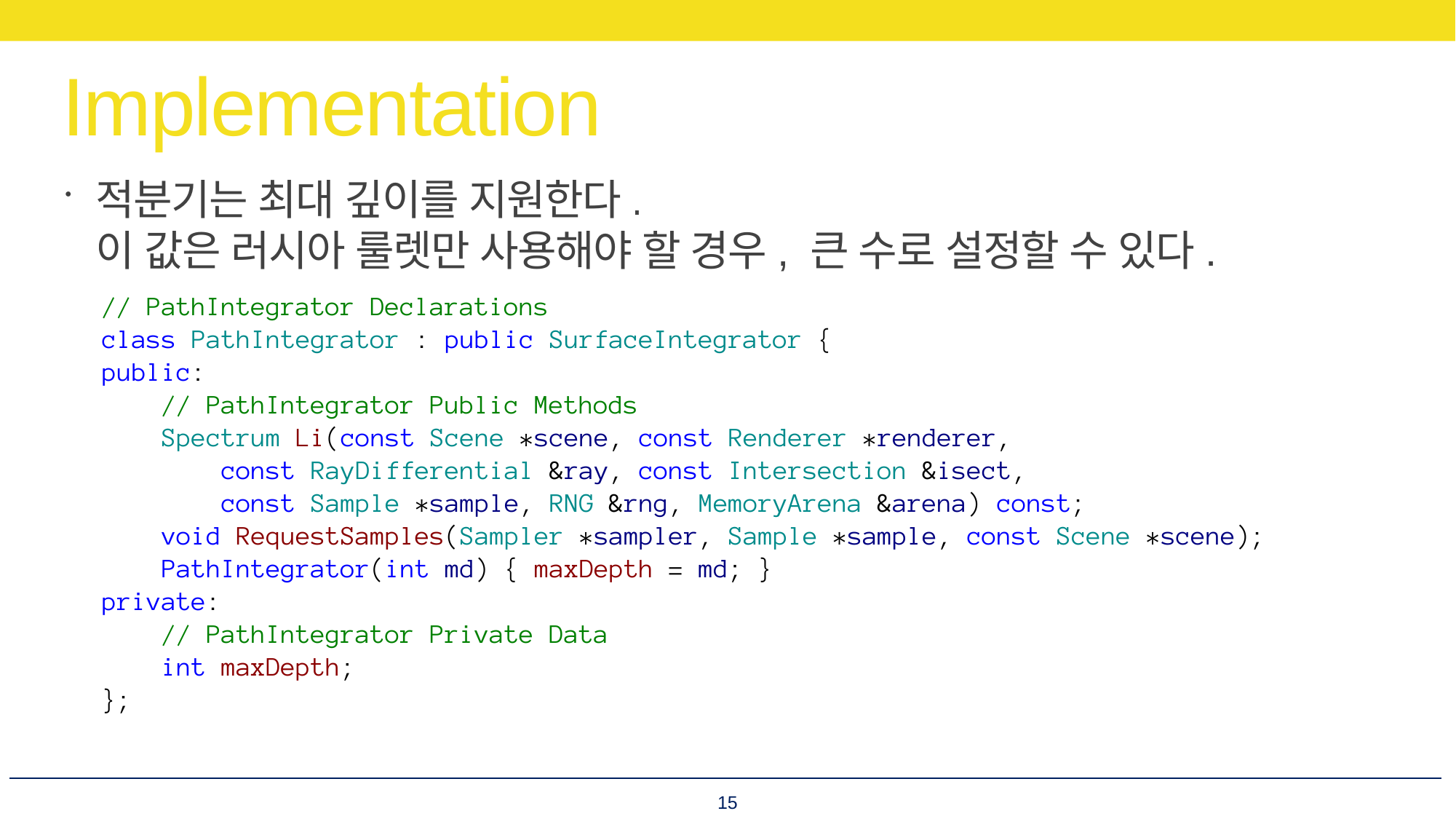

# Implementation
적분기는 최대 깊이를 지원한다.
이 값은 러시아 룰렛만 사용해야 할 경우, 큰 수로 설정할 수 있다.
// PathIntegrator Declarations
class PathIntegrator : public SurfaceIntegrator {
public:
    // PathIntegrator Public Methods
    Spectrum Li(const Scene *scene, const Renderer *renderer,
        const RayDifferential &ray, const Intersection &isect,
        const Sample *sample, RNG &rng, MemoryArena &arena) const;
    void RequestSamples(Sampler *sampler, Sample *sample, const Scene *scene);
    PathIntegrator(int md) { maxDepth = md; }
private:
    // PathIntegrator Private Data
    int maxDepth;
};
15